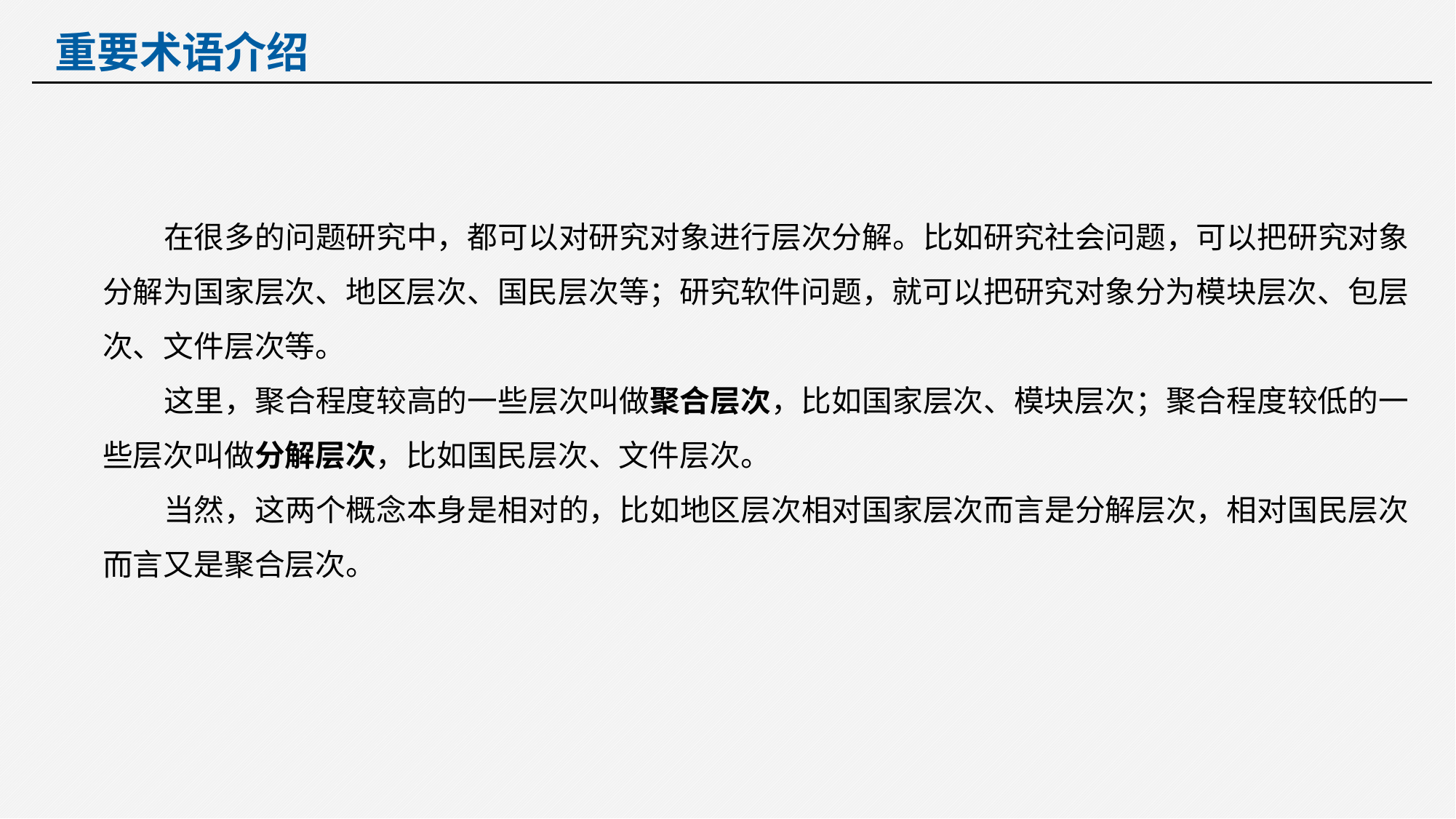

重要术语介绍
        在很多的问题研究中，都可以对研究对象进行层次分解。比如研究社会问题，可以把研究对象分解为国家层次、地区层次、国民层次等；研究软件问题，就可以把研究对象分为模块层次、包层次、文件层次等。
        这里，聚合程度较高的一些层次叫做聚合层次，比如国家层次、模块层次；聚合程度较低的一些层次叫做分解层次，比如国民层次、文件层次。
        当然，这两个概念本身是相对的，比如地区层次相对国家层次而言是分解层次，相对国民层次而言又是聚合层次。